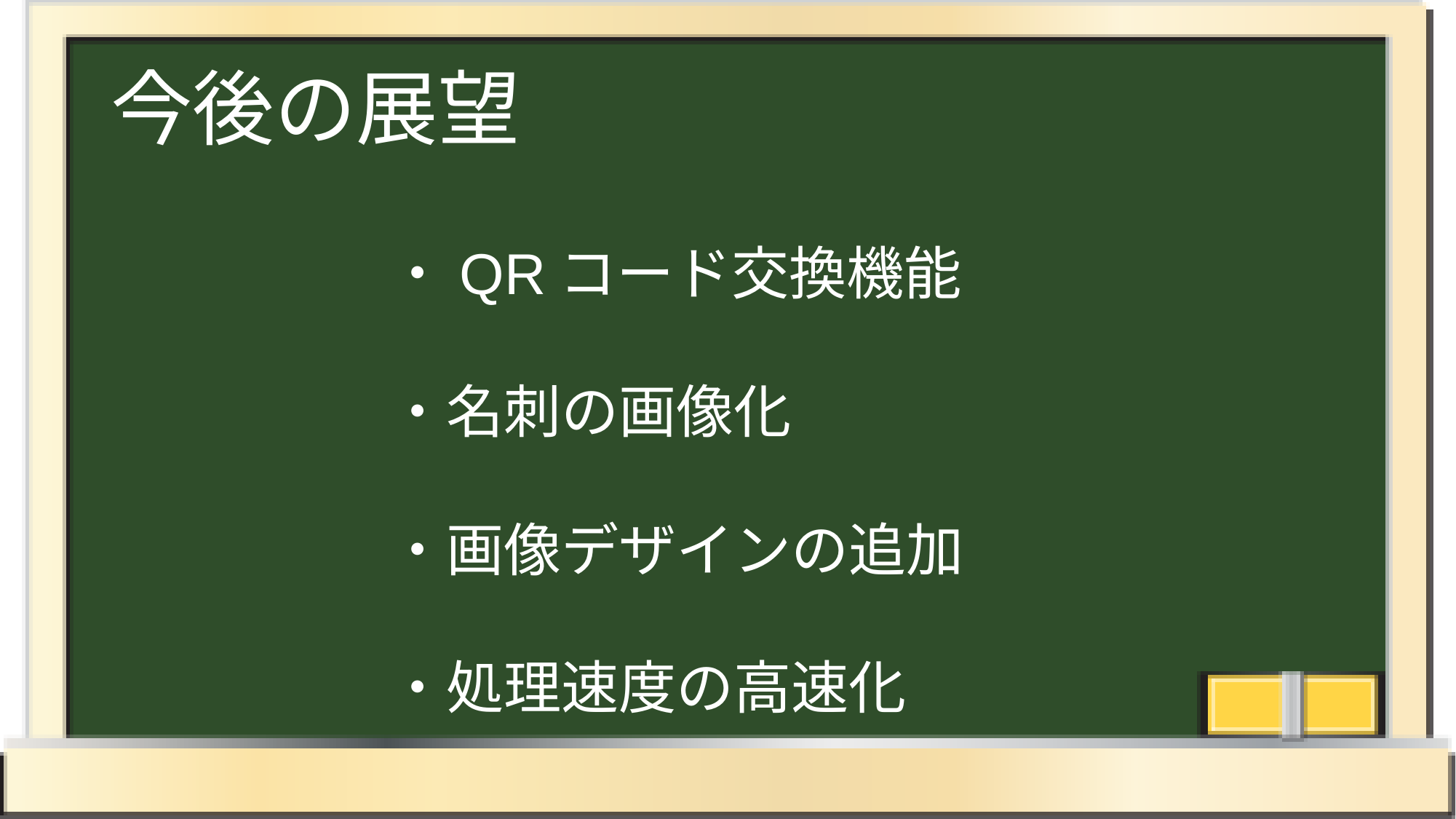

# 今後の展望
・QRコード交換機能
・名刺の画像化
・画像デザインの追加
・処理速度の高速化